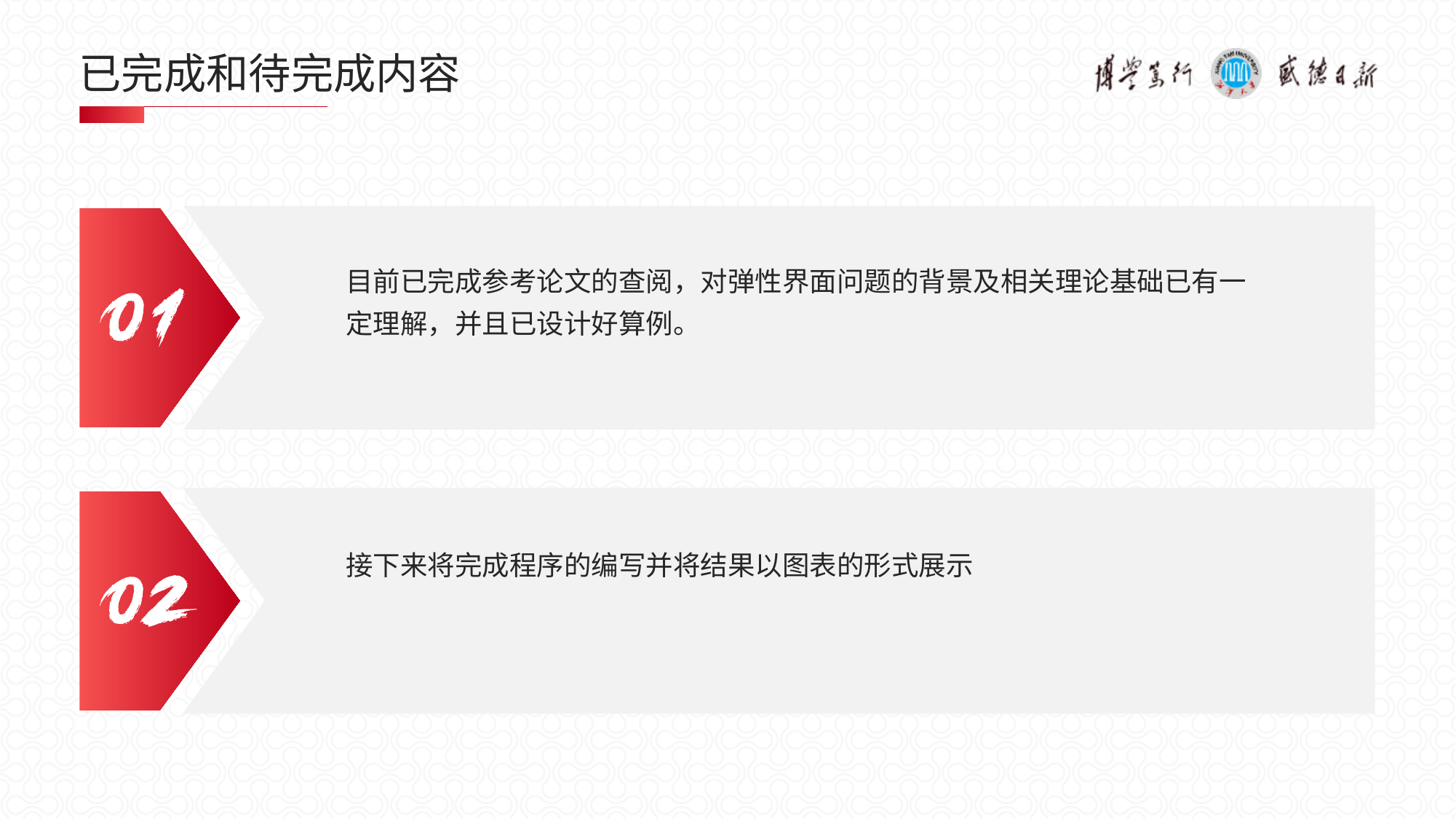

# 已完成和待完成内容

目前已完成参考论文的查阅，对弹性界面问题的背景及相关理论基础已有一定理解，并且已设计好算例。

接下来将完成程序的编写并将结果以图表的形式展示